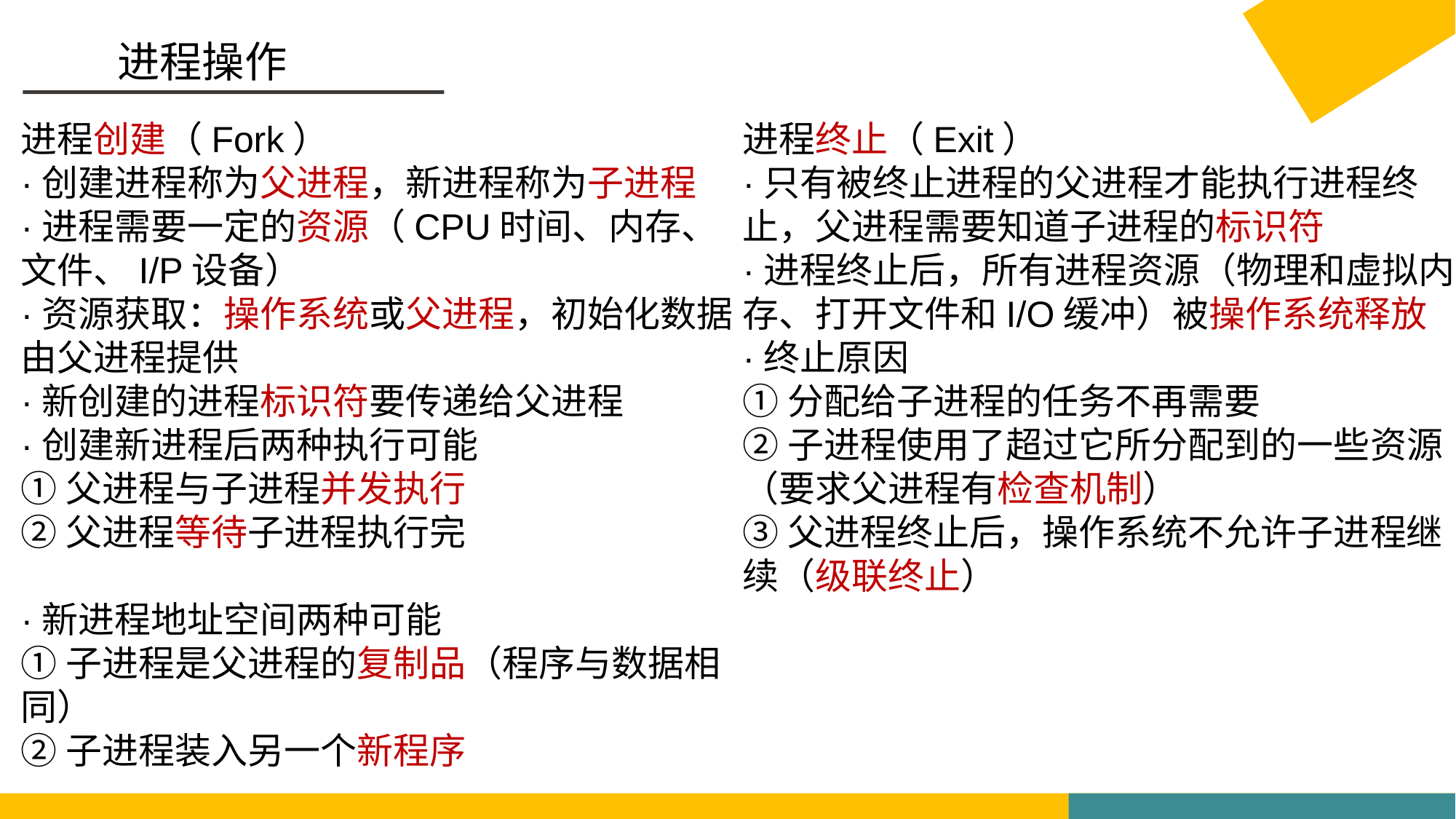

进程操作

进程创建（Fork）
·创建进程称为父进程，新进程称为子进程
·进程需要一定的资源（CPU时间、内存、文件、I/P设备）
·资源获取：操作系统或父进程，初始化数据由父进程提供
·新创建的进程标识符要传递给父进程
·创建新进程后两种执行可能
①父进程与子进程并发执行
②父进程等待子进程执行完

·新进程地址空间两种可能
①子进程是父进程的复制品（程序与数据相同）
②子进程装入另一个新程序
进程终止（Exit）
·只有被终止进程的父进程才能执行进程终止，父进程需要知道子进程的标识符
·进程终止后，所有进程资源（物理和虚拟内存、打开文件和I/O缓冲）被操作系统释放
·终止原因
①分配给子进程的任务不再需要
②子进程使用了超过它所分配到的一些资源（要求父进程有检查机制）
③父进程终止后，操作系统不允许子进程继续（级联终止）